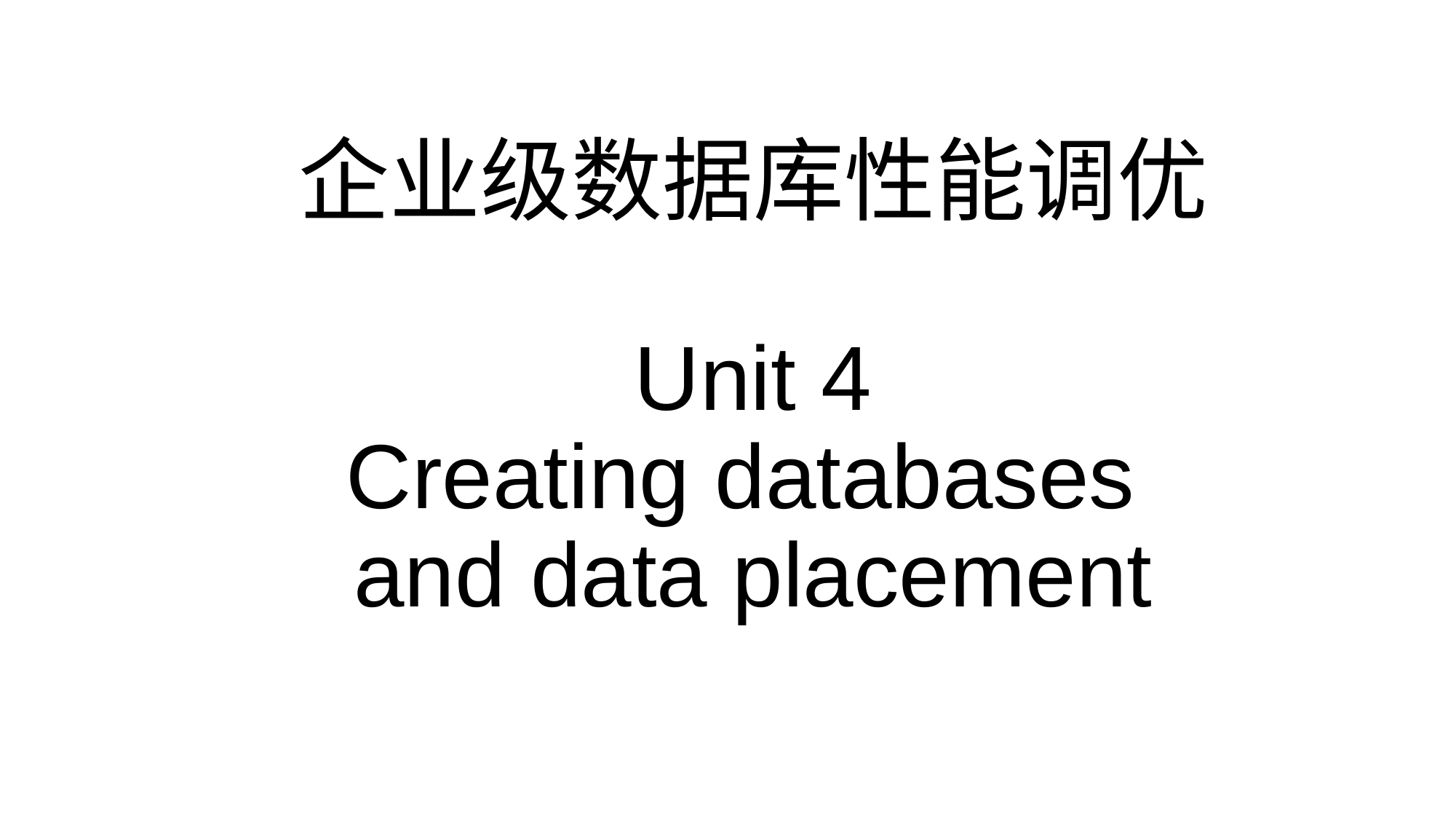

# 企业级数据库性能调优 Unit 4 Creating databases and data placement